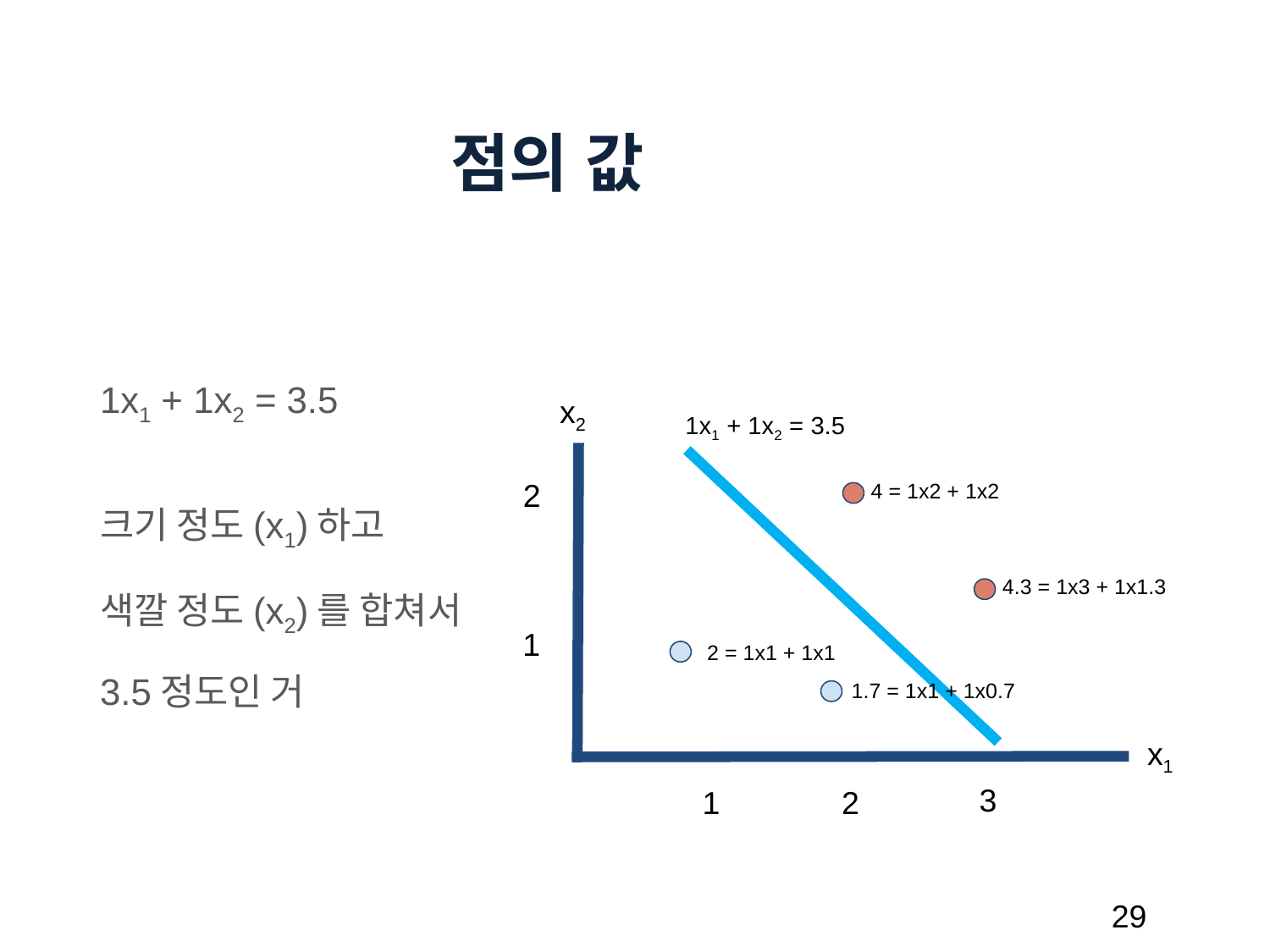

점의 값

1x1 + 1x2 = 3.5

크기 정도(x1)하고

색깔 정도(x2)를 합쳐서

3.5정도인 거

x2
1x1 + 1x2 = 3.5

2
4 = 1x2 + 1x2

4.3 = 1x3 + 1x1.3

1
2 = 1x1 + 1x1

1.7 = 1x1 + 1x0.7

x1
3
1
2